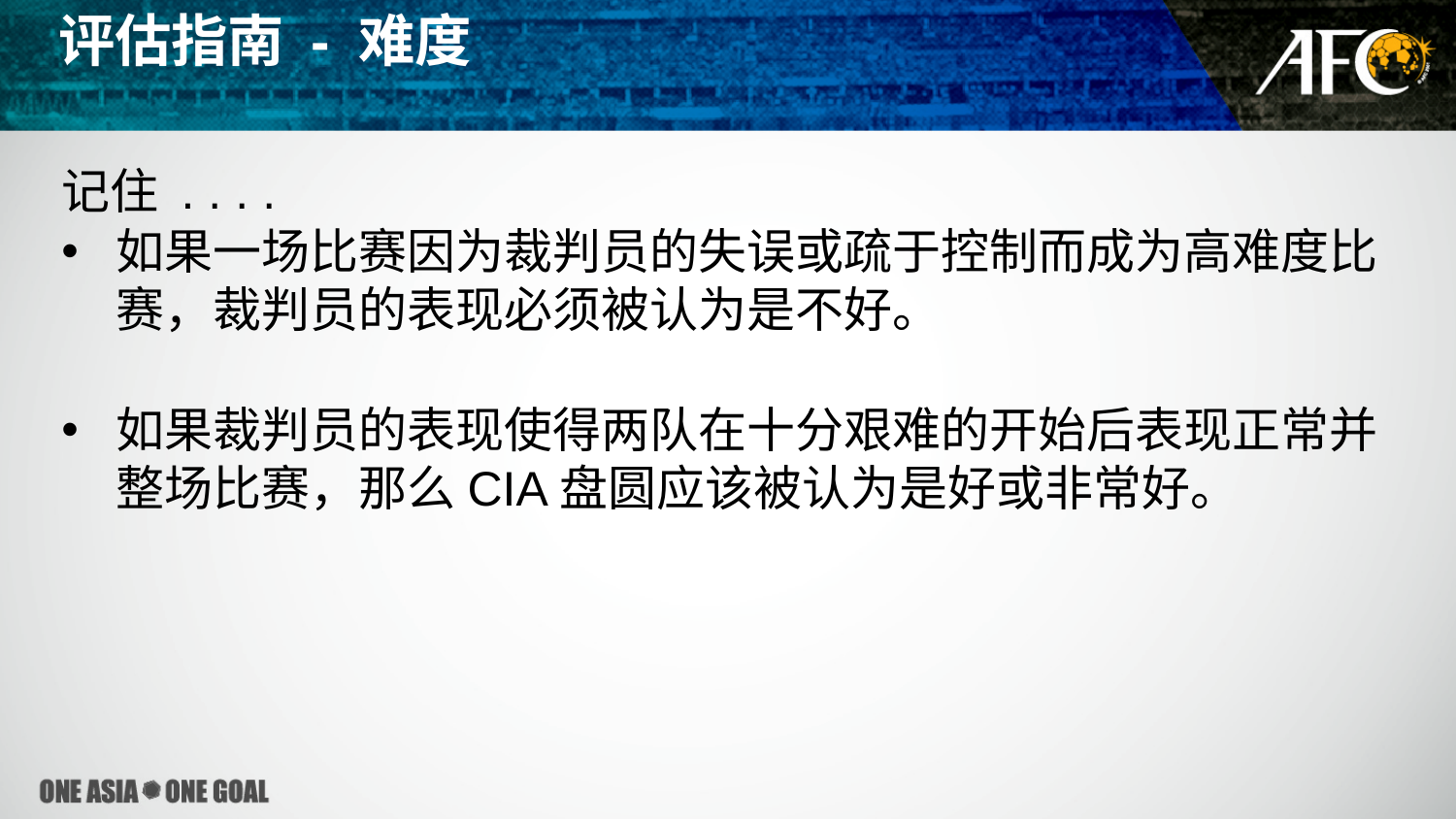

评估指南 - 难度
记住 . . . .
如果一场比赛因为裁判员的失误或疏于控制而成为高难度比赛，裁判员的表现必须被认为是不好。

如果裁判员的表现使得两队在十分艰难的开始后表现正常并整场比赛，那么CIA盘圆应该被认为是好或非常好。